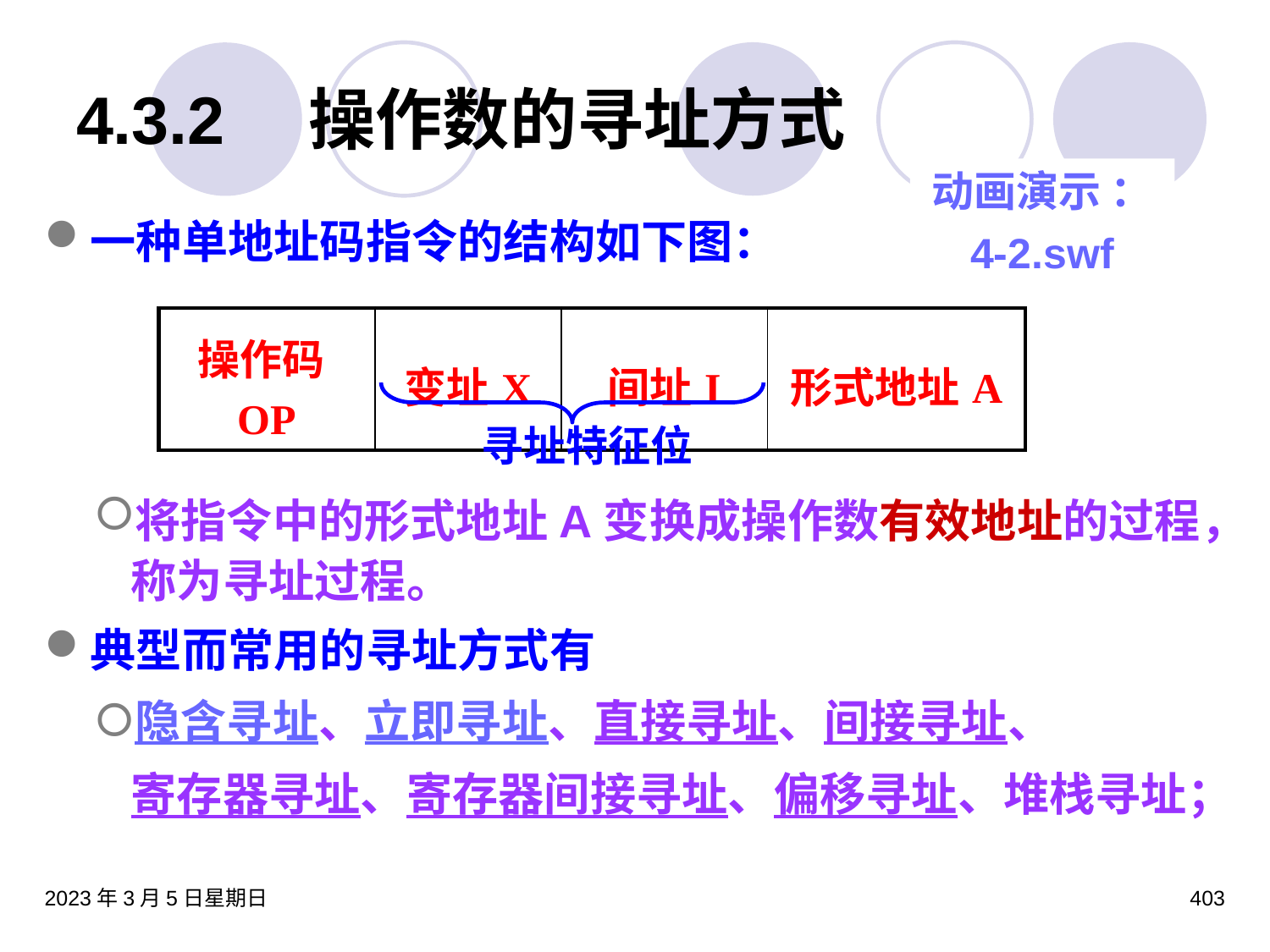

# 4.3.2　操作数的寻址方式
动画演示 ：4-2.swf
一种单地址码指令的结构如下图：

将指令中的形式地址A变换成操作数有效地址的过程，称为寻址过程。
典型而常用的寻址方式有
隐含寻址、立即寻址、直接寻址、间接寻址、寄存器寻址、寄存器间接寻址、偏移寻址、堆栈寻址；

| 操作码OP | 变址X | 间址I | 形式地址A |
| --- | --- | --- | --- |
寻址特征位
2023年3月5日星期日
403